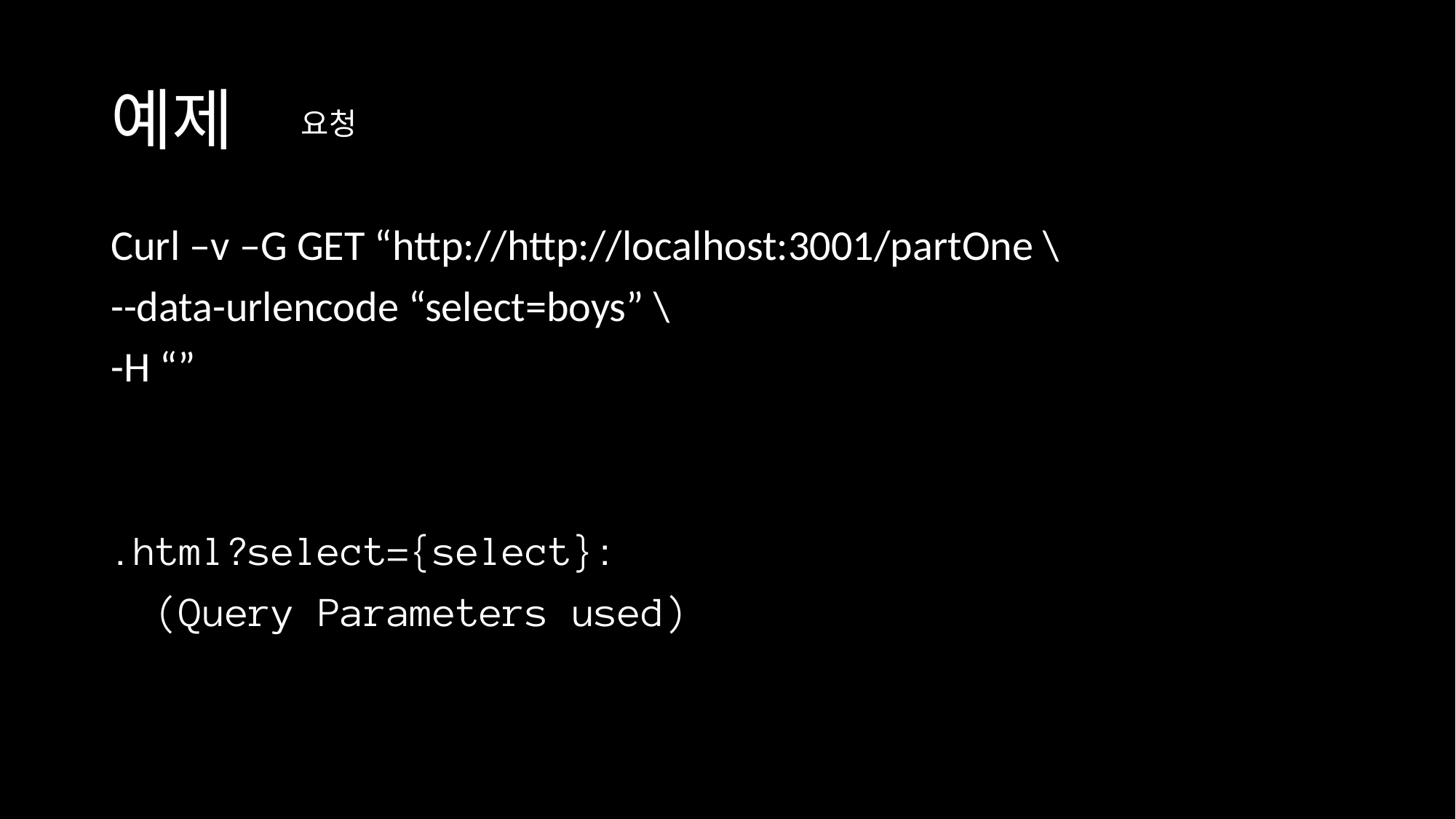

# 예제
요청
Curl –v –G GET “http://http://localhost:3001/partOne \
--data-urlencode “select=boys” \
-H “”

.html?select={select}:
  (Query Parameters used)